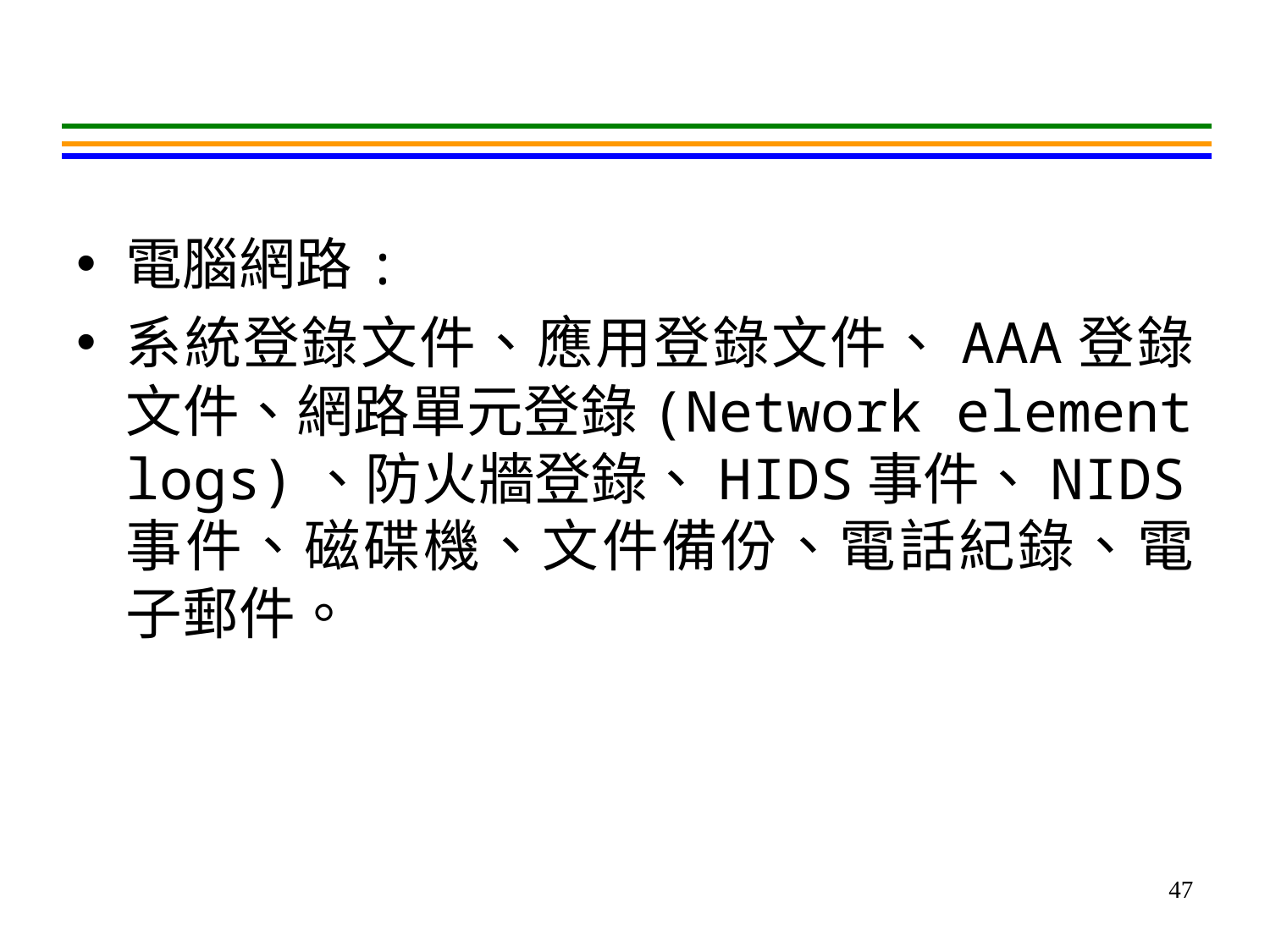

#
電腦網路:
系統登錄文件、應用登錄文件、AAA登錄文件、網路單元登錄(Network element logs)、防火牆登錄、HIDS事件、NIDS事件、磁碟機、文件備份、電話紀錄、電子郵件。
47